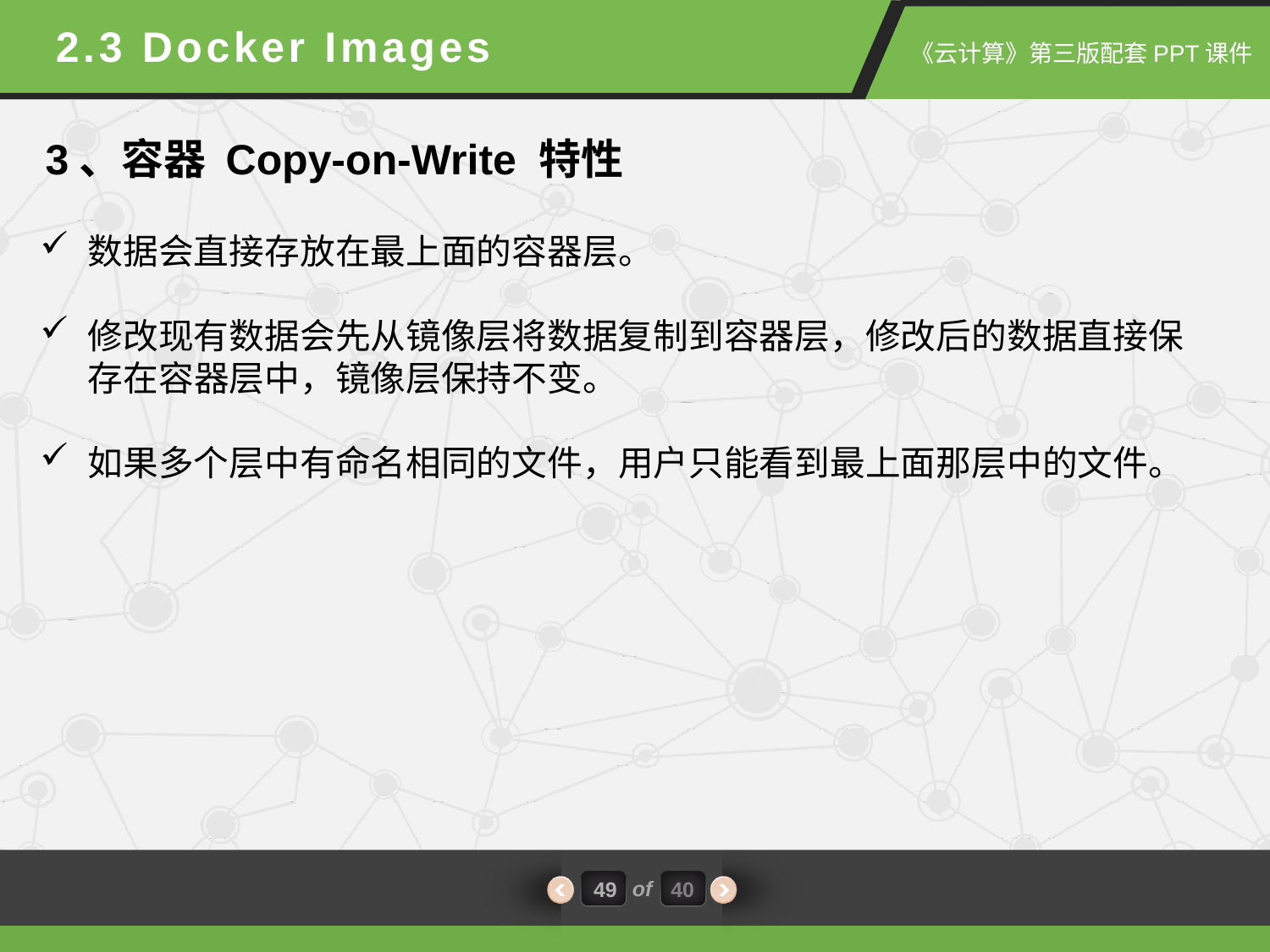

2.3 Docker Images
3、容器 Copy-on-Write 特性
数据会直接存放在最上面的容器层。

修改现有数据会先从镜像层将数据复制到容器层，修改后的数据直接保存在容器层中，镜像层保持不变。

如果多个层中有命名相同的文件，用户只能看到最上面那层中的文件。
49